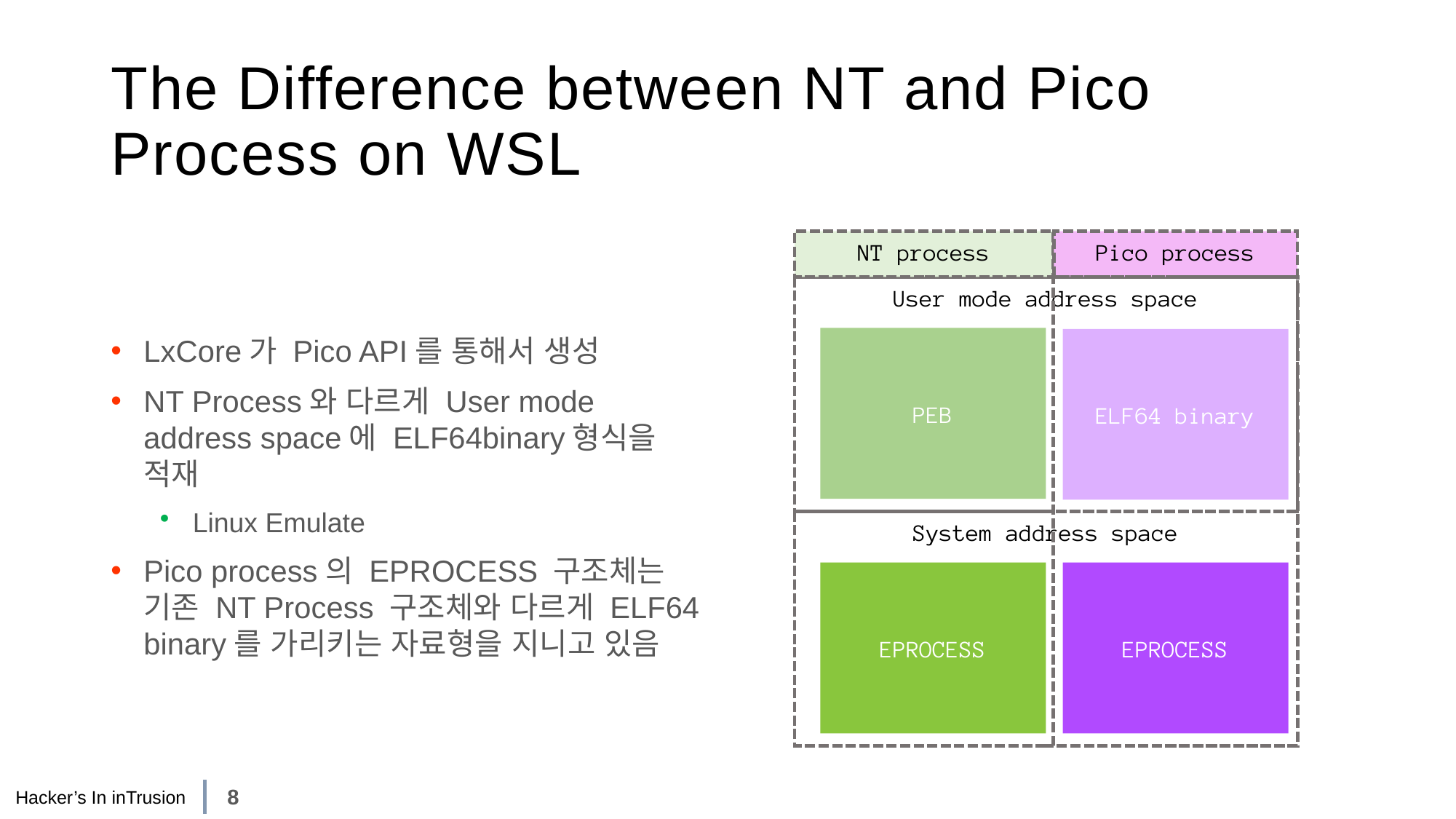

# The Difference between NT and Pico Process on WSL

LxCore가 Pico API를 통해서 생성
NT Process와 다르게 User mode address space에 ELF64binary형식을 적재
Linux Emulate
Pico process의 EPROCESS 구조체는 기존 NT Process 구조체와 다르게 ELF64 binary를 가리키는 자료형을 지니고 있음
Pico process
NT process

User mode address space
PEB
ELF64 binary
System address space
EPROCESS
EPROCESS